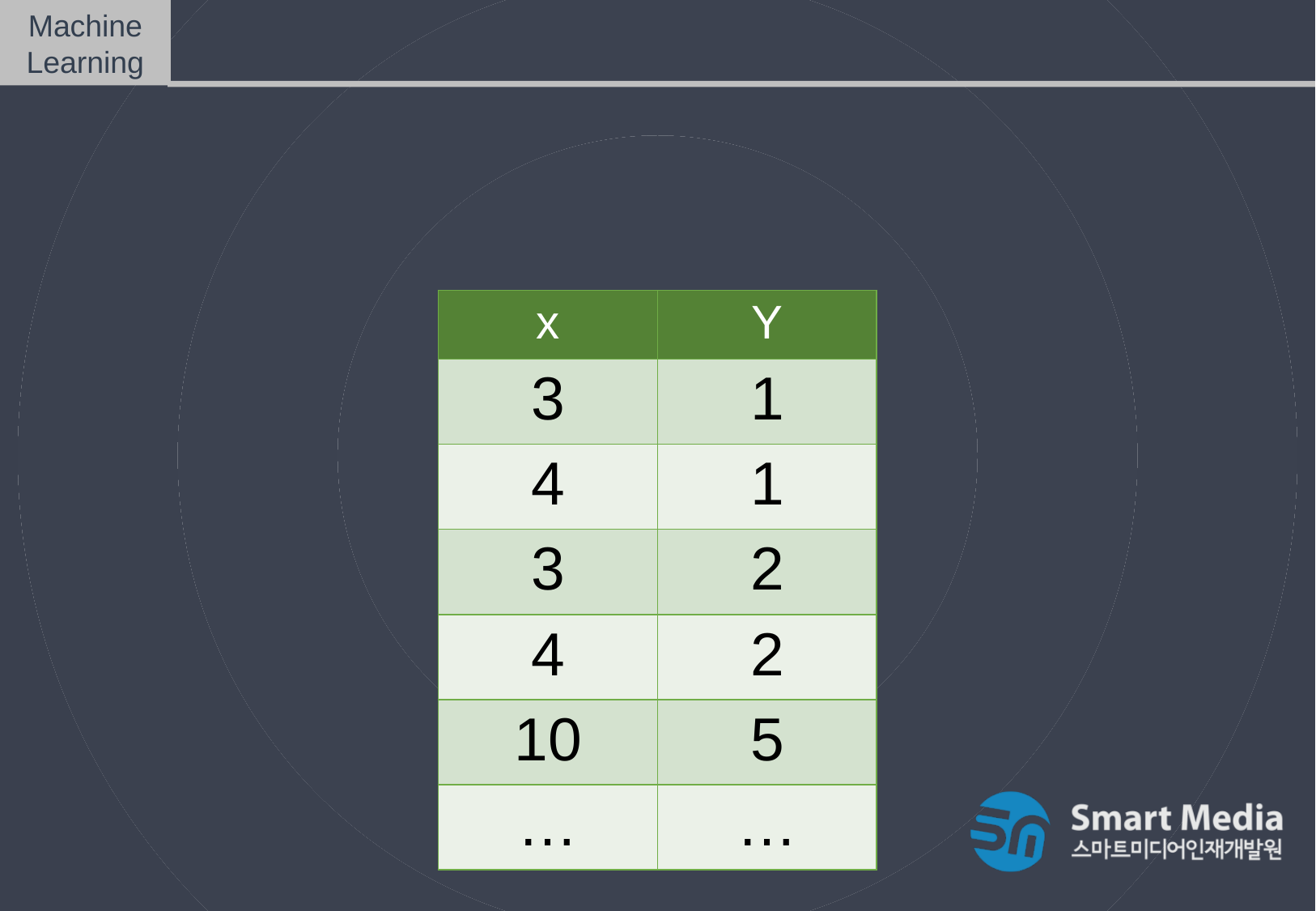

Machine Learning
비지도학습(Unsupervised Learning) – ex01_kmeans

임의의 데이터로 K-means를 이용해 군집화 실습
ex01_k-means_clustering_test_data.csv
| x | Y |
| --- | --- |
| 3 | 1 |
| 4 | 1 |
| 3 | 2 |
| 4 | 2 |
| 10 | 5 |
| … | … |